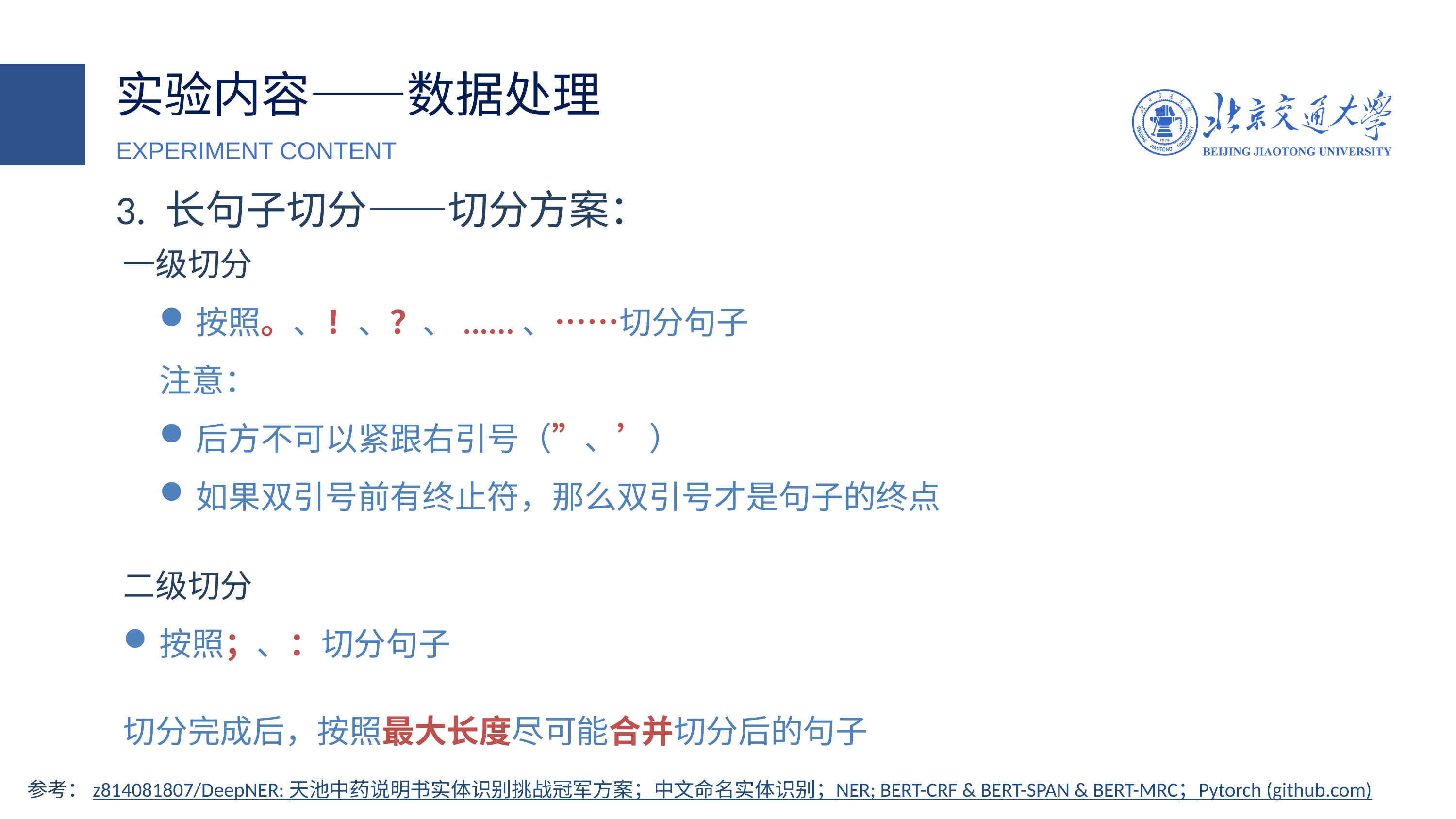

实验内容——数据处理

EXPERIMENT CONTENT
3. 长句子切分——切分方案：
一级切分
按照。、！、？、......、……切分句子
注意：
后方不可以紧跟右引号（”、’）
如果双引号前有终止符，那么双引号才是句子的终点
二级切分
按照；、：切分句子
切分完成后，按照最大长度尽可能合并切分后的句子
参考：z814081807/DeepNER: 天池中药说明书实体识别挑战冠军方案；中文命名实体识别；NER; BERT-CRF & BERT-SPAN & BERT-MRC；Pytorch (github.com)